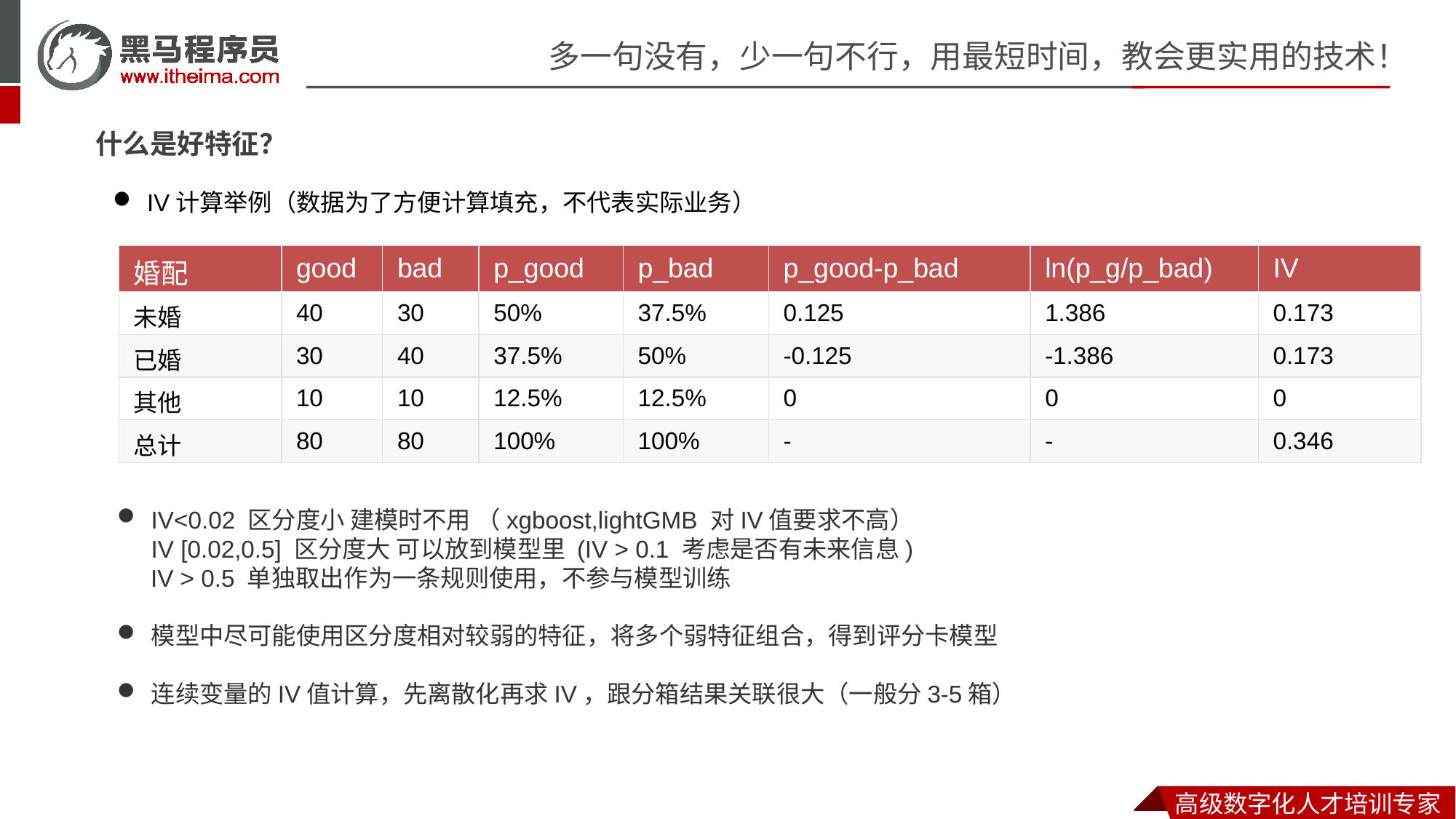

什么是好特征？
IV计算举例（数据为了方便计算填充，不代表实际业务）
| 婚配 | good | bad | p\_good | p\_bad | p\_good-p\_bad | ln(p\_g/p\_bad) | IV |
| --- | --- | --- | --- | --- | --- | --- | --- |
| 未婚 | 40 | 30 | 50% | 37.5% | 0.125 | 1.386 | 0.173 |
| 已婚 | 30 | 40 | 37.5% | 50% | -0.125 | -1.386 | 0.173 |
| 其他 | 10 | 10 | 12.5% | 12.5% | 0 | 0 | 0 |
| 总计 | 80 | 80 | 100% | 100% | - | - | 0.346 |
IV<0.02 区分度小 建模时不用 （xgboost,lightGMB 对IV值要求不高）
IV [0.02,0.5] 区分度大 可以放到模型里 (IV > 0.1 考虑是否有未来信息)
     IV > 0.5 单独取出作为一条规则使用，不参与模型训练

模型中尽可能使用区分度相对较弱的特征，将多个弱特征组合，得到评分卡模型

连续变量的IV值计算，先离散化再求IV，跟分箱结果关联很大（一般分3-5箱）